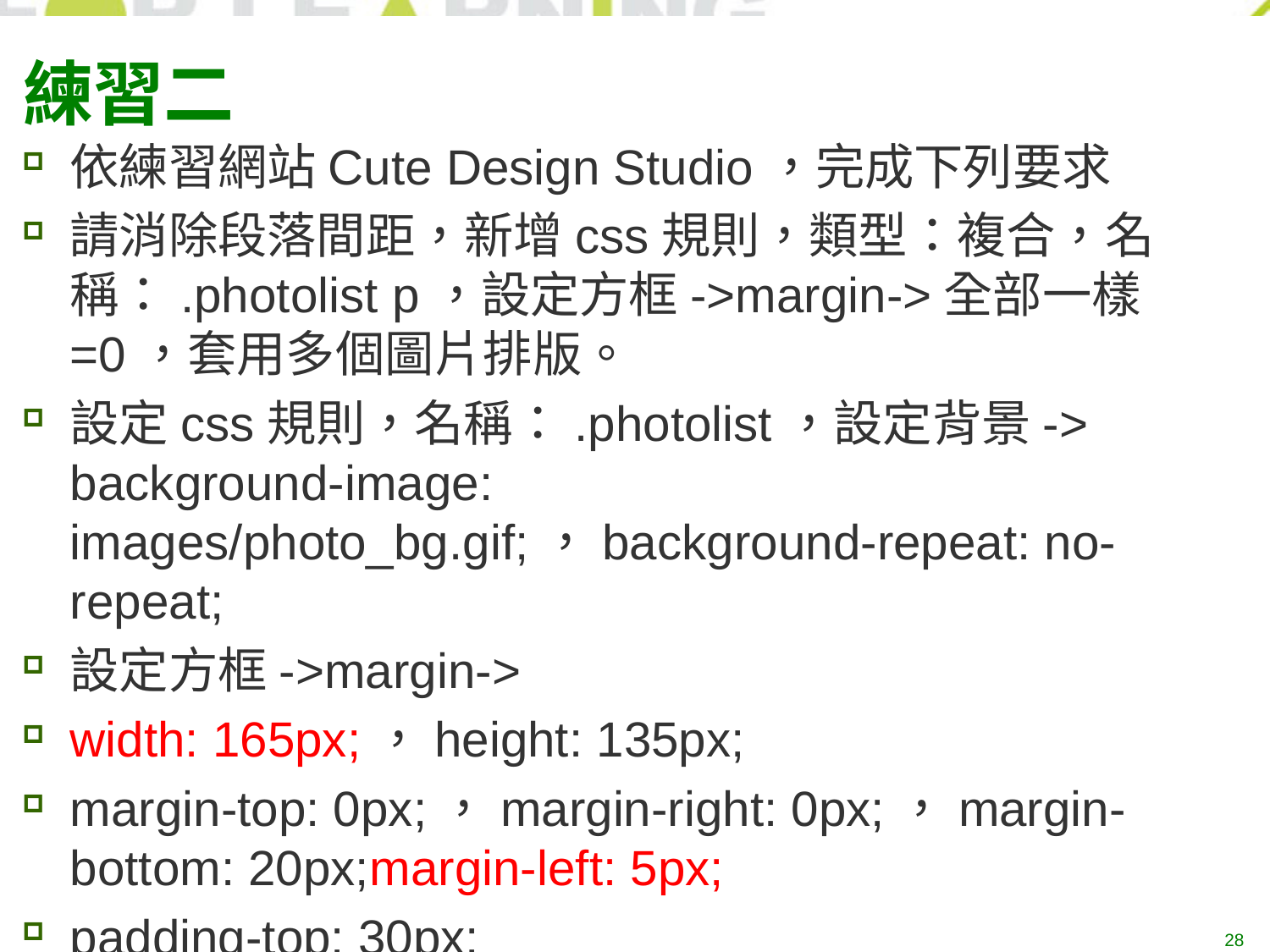

# 練習二
依練習網站Cute Design Studio，完成下列要求
請消除段落間距，新增css規則，類型：複合，名稱：.photolist p，設定方框->margin->全部一樣=0，套用多個圖片排版。
設定css規則，名稱：.photolist，設定背景-> background-image: images/photo_bg.gif;，background-repeat: no-repeat;
設定方框->margin->
width: 165px;，height: 135px;
margin-top: 0px;，margin-right: 0px;，margin-bottom: 20px;margin-left: 5px;
padding-top: 30px;

28